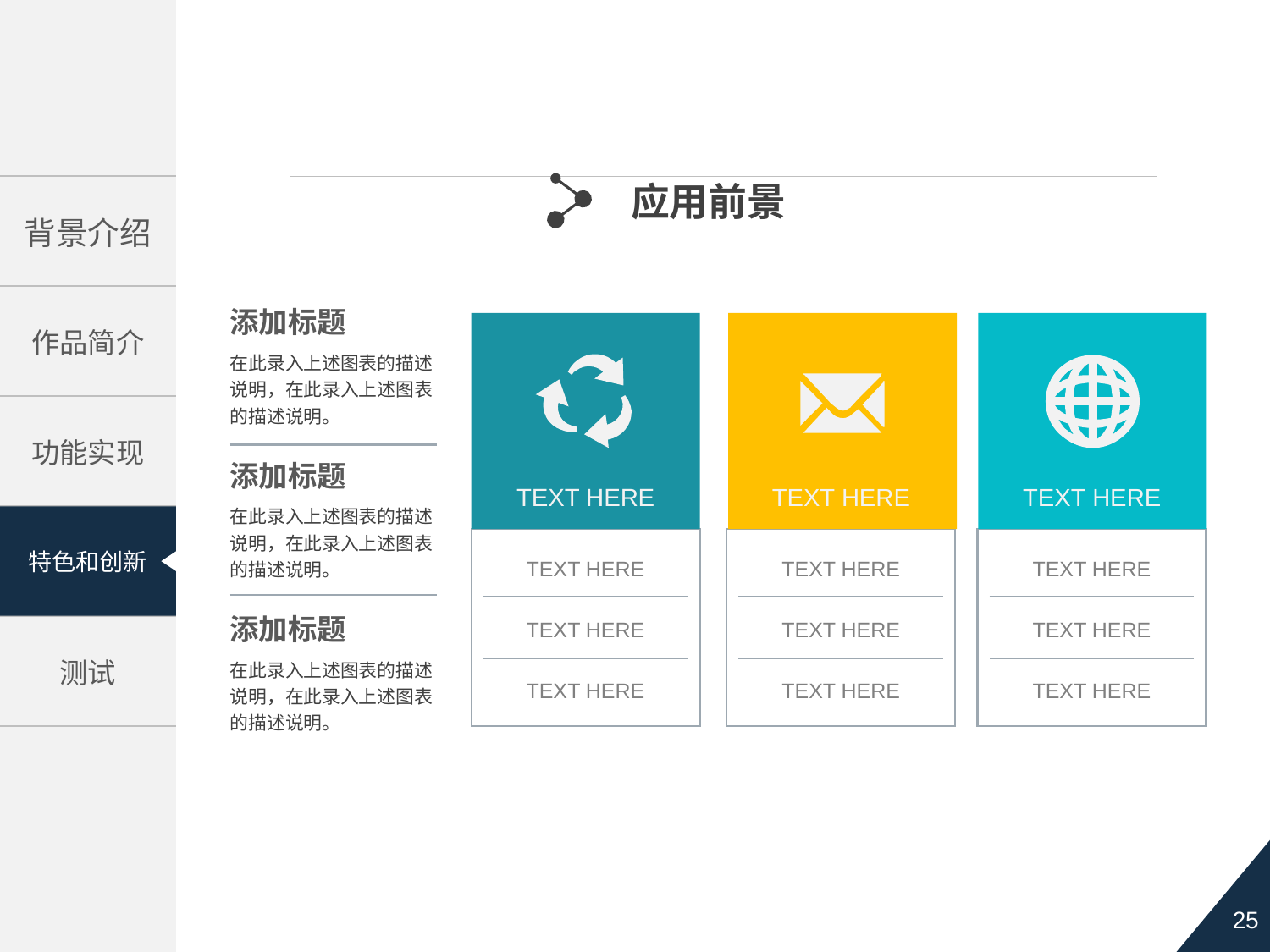

应用前景
添加标题

TEXT HERE

TEXT HERE

TEXT HERE
在此录入上述图表的描述说明，在此录入上述图表的描述说明。

添加标题
在此录入上述图表的描述说明，在此录入上述图表的描述说明。

TEXT HERE
TEXT HERE
TEXT HERE

TEXT HERE
TEXT HERE
TEXT HERE

TEXT HERE
TEXT HERE
TEXT HERE
添加标题
在此录入上述图表的描述说明，在此录入上述图表的描述说明。